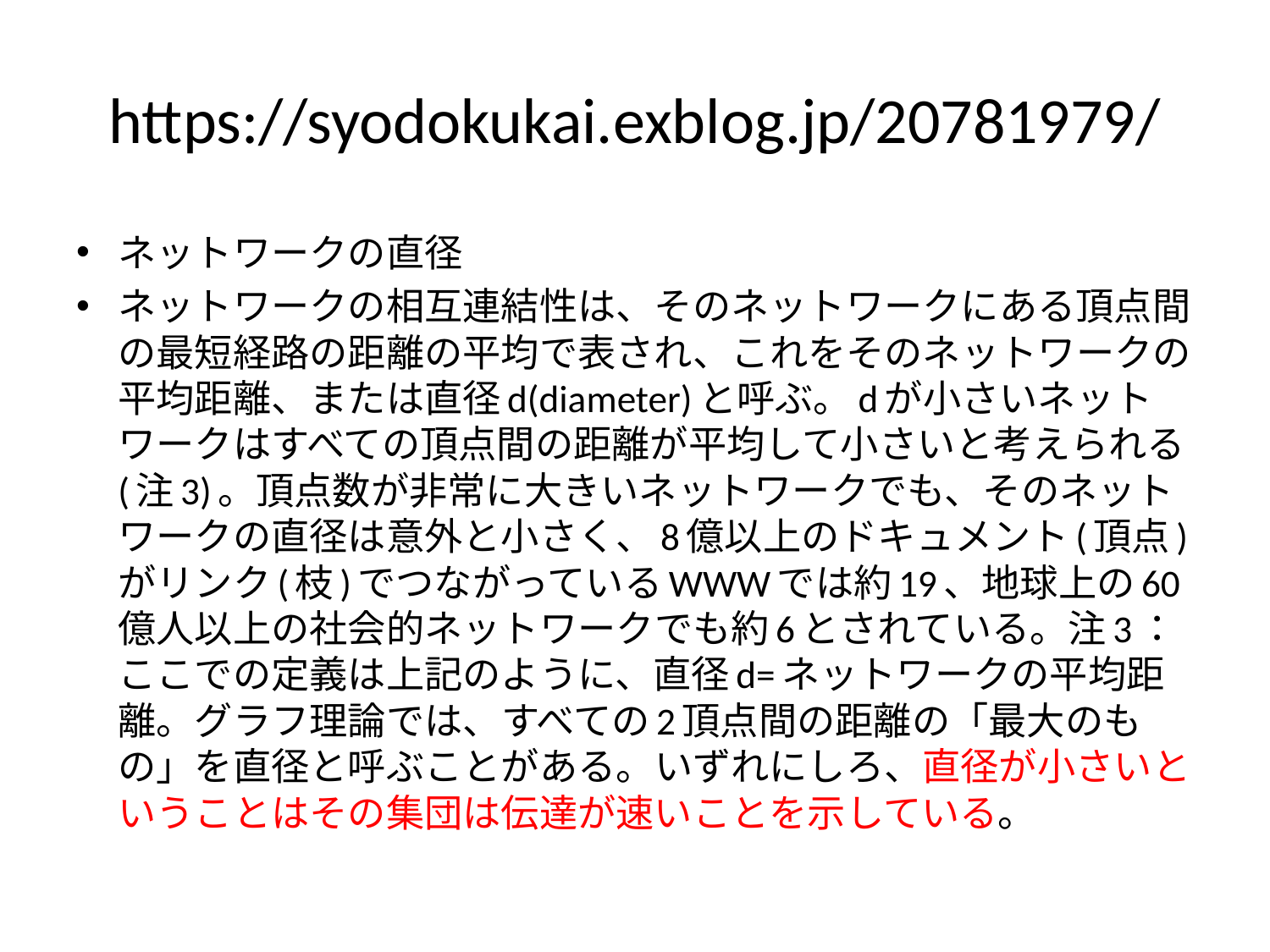

# https://syodokukai.exblog.jp/20781979/
ネットワークの直径
ネットワークの相互連結性は、そのネットワークにある頂点間の最短経路の距離の平均で表され、これをそのネットワークの平均距離、または直径d(diameter)と呼ぶ。dが小さいネットワークはすべての頂点間の距離が平均して小さいと考えられる(注3)。頂点数が非常に大きいネットワークでも、そのネットワークの直径は意外と小さく、8億以上のドキュメント(頂点)がリンク(枝)でつながっているWWWでは約19、地球上の60億人以上の社会的ネットワークでも約6とされている。注3：ここでの定義は上記のように、直径d=ネットワークの平均距離。グラフ理論では、すべての2頂点間の距離の「最大のもの」を直径と呼ぶことがある。いずれにしろ、直径が小さいということはその集団は伝達が速いことを示している。